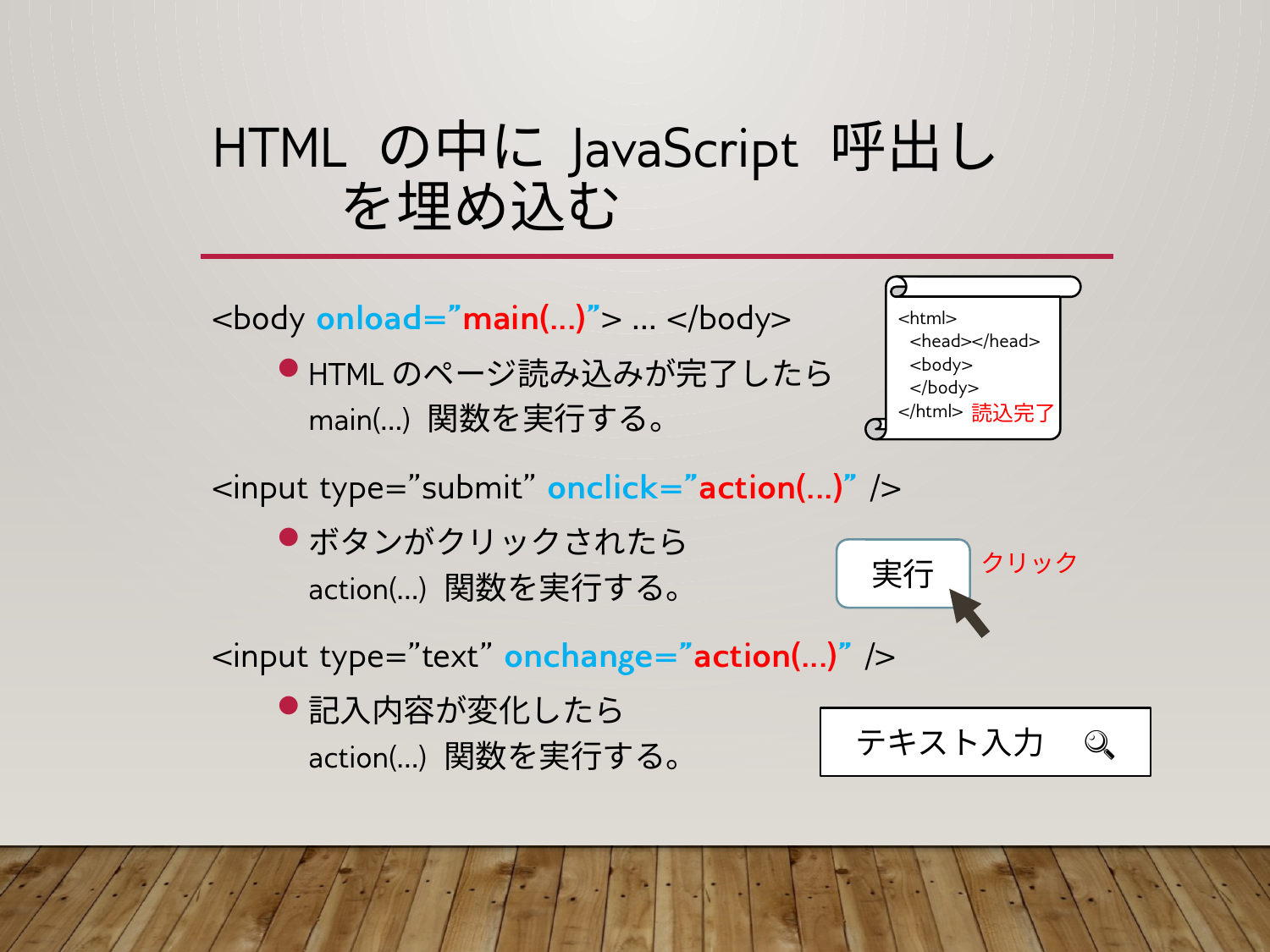

# HTML の中に JavaScript 呼出し を埋め込む
<html>
  <head></head>
  <body>
  </body>
</html>
<body onload=”main(...)”> ... </body>
HTMLのページ読み込みが完了したら
main(...) 関数を実行する。
<input type=”submit” onclick=”action(...)” />
ボタンがクリックされたら
action(...) 関数を実行する。
<input type=”text” onchange=”action(...)” />
記入内容が変化したら
action(...) 関数を実行する。
読込完了
実行
クリック
テキスト入力 　🔍